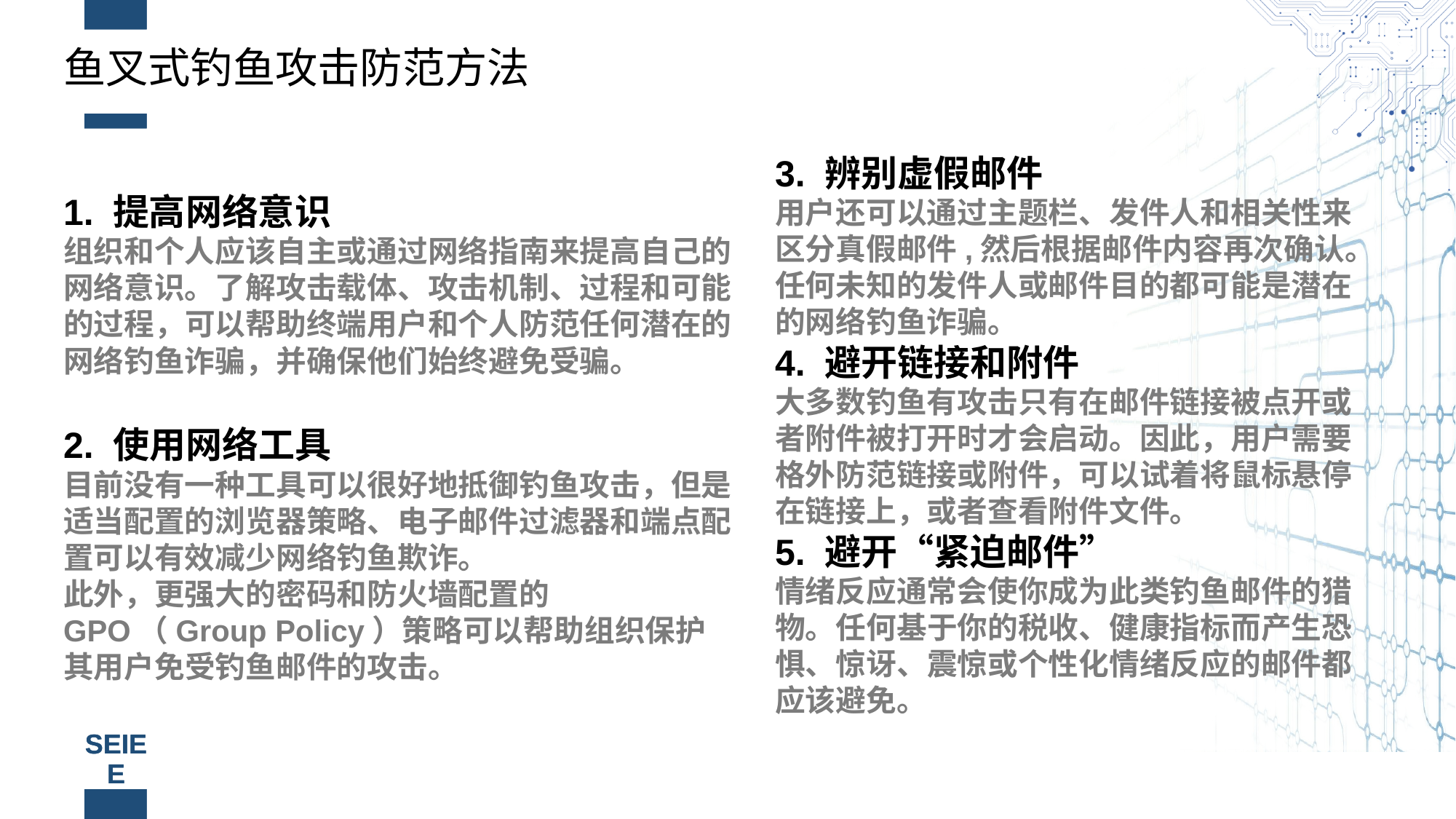

鱼叉式钓鱼攻击防范方法
3. 辨别虚假邮件
用户还可以通过主题栏、发件人和相关性来区分真假邮件,然后根据邮件内容再次确认。任何未知的发件人或邮件目的都可能是潜在的网络钓鱼诈骗。
4. 避开链接和附件
大多数钓鱼有攻击只有在邮件链接被点开或者附件被打开时才会启动。因此，用户需要格外防范链接或附件，可以试着将鼠标悬停在链接上，或者查看附件文件。
5. 避开“紧迫邮件”
情绪反应通常会使你成为此类钓鱼邮件的猎物。任何基于你的税收、健康指标而产生恐惧、惊讶、震惊或个性化情绪反应的邮件都应该避免。

1. 提高网络意识
组织和个人应该自主或通过网络指南来提高自己的网络意识。了解攻击载体、攻击机制、过程和可能的过程，可以帮助终端用户和个人防范任何潜在的网络钓鱼诈骗，并确保他们始终避免受骗。

2. 使用网络工具
目前没有一种工具可以很好地抵御钓鱼攻击，但是适当配置的浏览器策略、电子邮件过滤器和端点配置可以有效减少网络钓鱼欺诈。
此外，更强大的密码和防火墙配置的 GPO（Group Policy）策略可以帮助组织保护其用户免受钓鱼邮件的攻击。